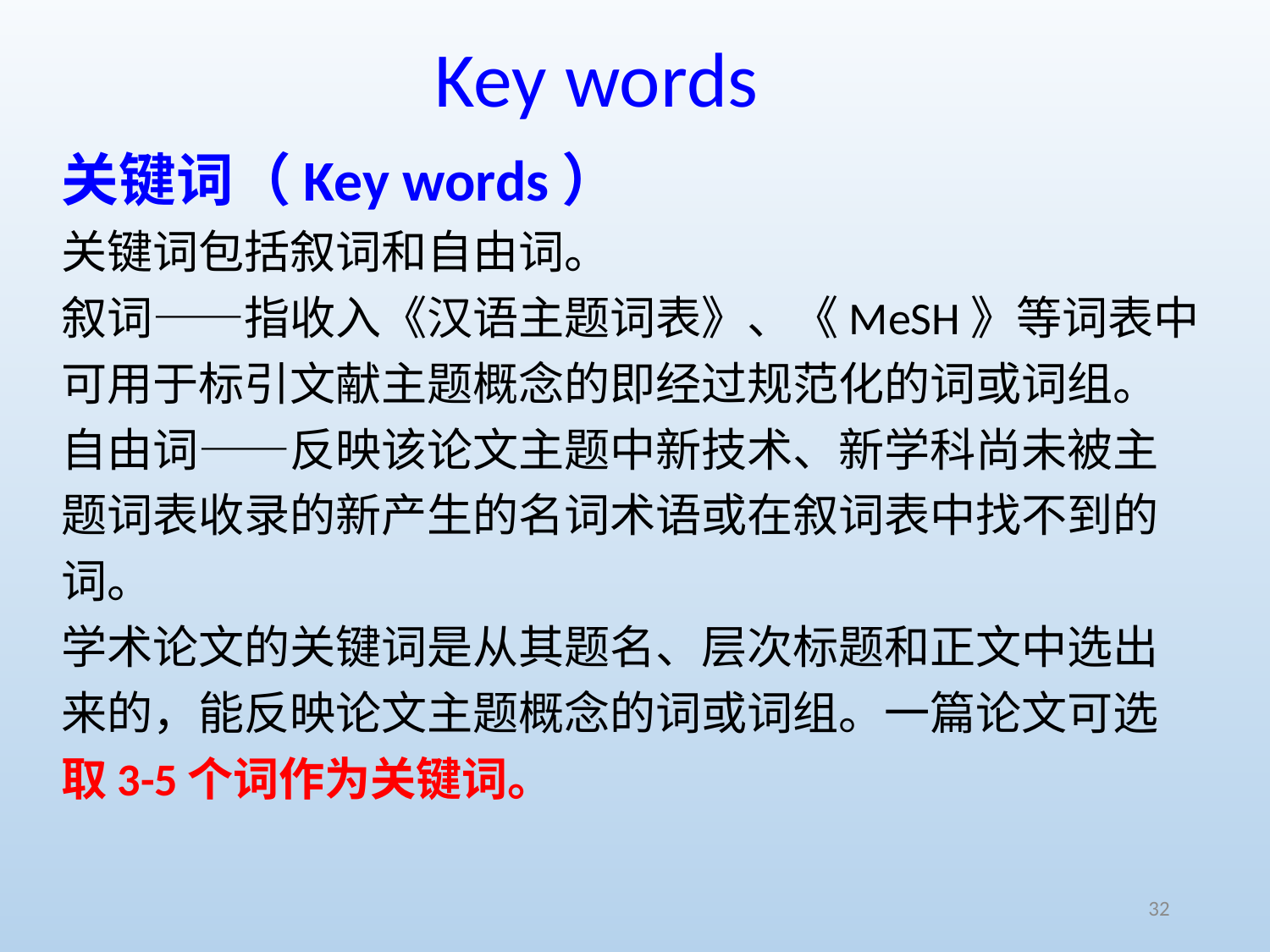

# Key words
关键词（Key words）
关键词包括叙词和自由词。
叙词——指收入《汉语主题词表》、《MeSH》等词表中
可用于标引文献主题概念的即经过规范化的词或词组。
自由词——反映该论文主题中新技术、新学科尚未被主
题词表收录的新产生的名词术语或在叙词表中找不到的
词。
学术论文的关键词是从其题名、层次标题和正文中选出
来的，能反映论文主题概念的词或词组。一篇论文可选
取3-5个词作为关键词。
32